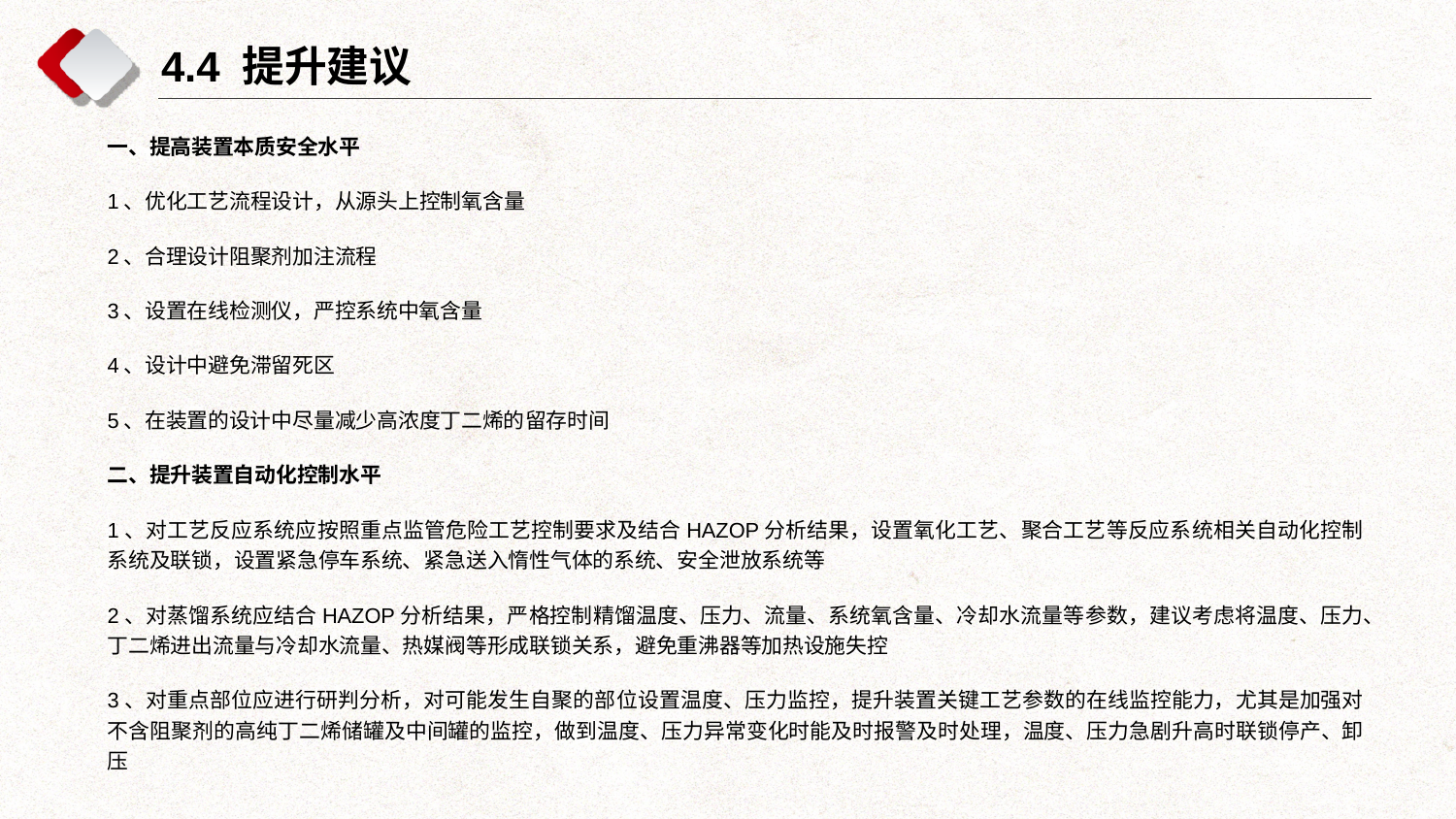

4.4 提升建议
一、提高装置本质安全水平
1、优化工艺流程设计，从源头上控制氧含量
2、合理设计阻聚剂加注流程
3、设置在线检测仪，严控系统中氧含量
4、设计中避免滞留死区
5、在装置的设计中尽量减少高浓度丁二烯的留存时间
二、提升装置自动化控制水平
1、对工艺反应系统应按照重点监管危险工艺控制要求及结合HAZOP分析结果，设置氧化工艺、聚合工艺等反应系统相关自动化控制系统及联锁，设置紧急停车系统、紧急送入惰性气体的系统、安全泄放系统等
2、对蒸馏系统应结合HAZOP分析结果，严格控制精馏温度、压力、流量、系统氧含量、冷却水流量等参数，建议考虑将温度、压力、丁二烯进出流量与冷却水流量、热媒阀等形成联锁关系，避免重沸器等加热设施失控
3、对重点部位应进行研判分析，对可能发生自聚的部位设置温度、压力监控，提升装置关键工艺参数的在线监控能力，尤其是加强对不含阻聚剂的高纯丁二烯储罐及中间罐的监控，做到温度、压力异常变化时能及时报警及时处理，温度、压力急剧升高时联锁停产、卸压